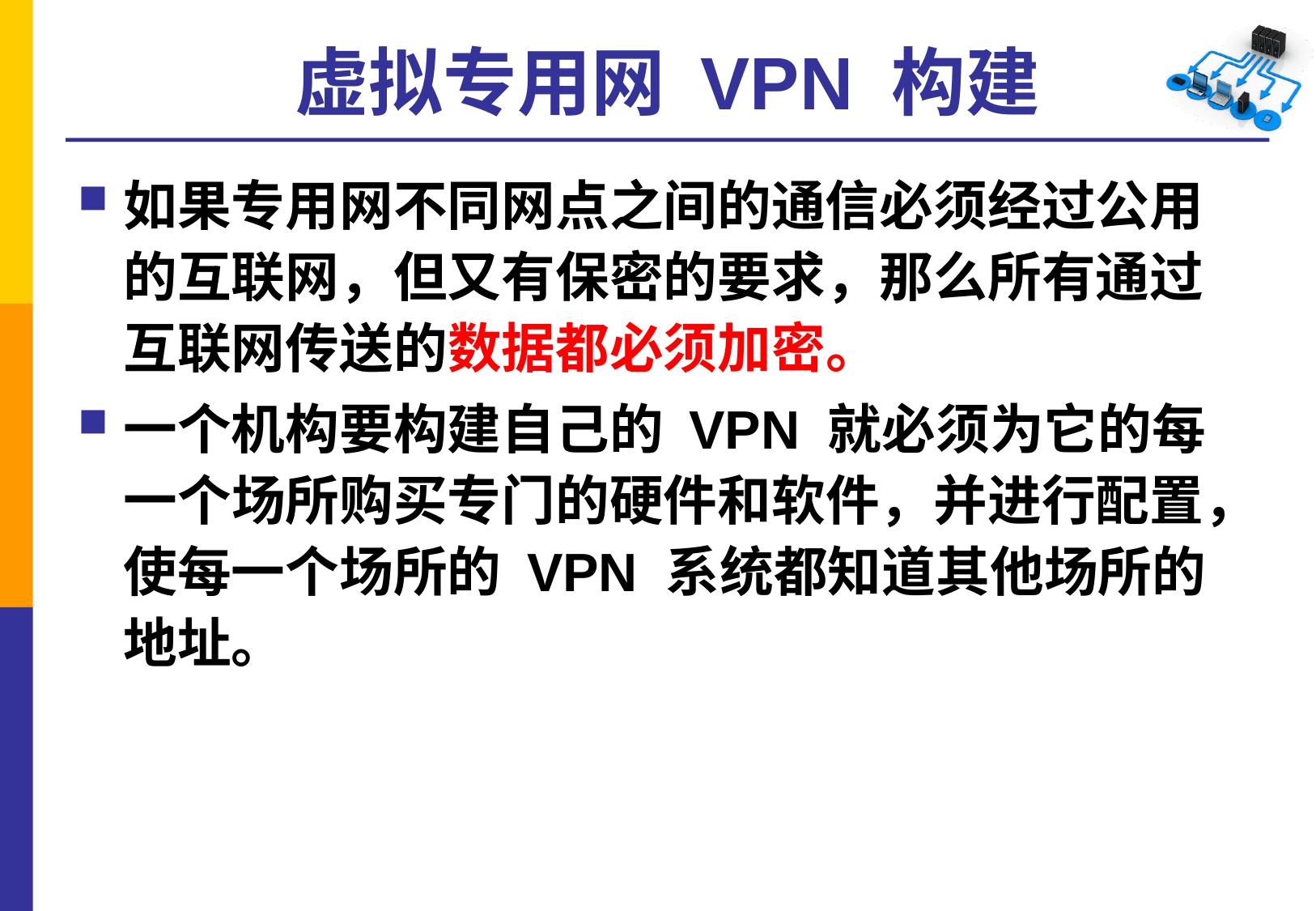

# 虚拟专用网 VPN 构建
如果专用网不同网点之间的通信必须经过公用的互联网，但又有保密的要求，那么所有通过互联网传送的数据都必须加密。
一个机构要构建自己的 VPN 就必须为它的每一个场所购买专门的硬件和软件，并进行配置，使每一个场所的 VPN 系统都知道其他场所的地址。